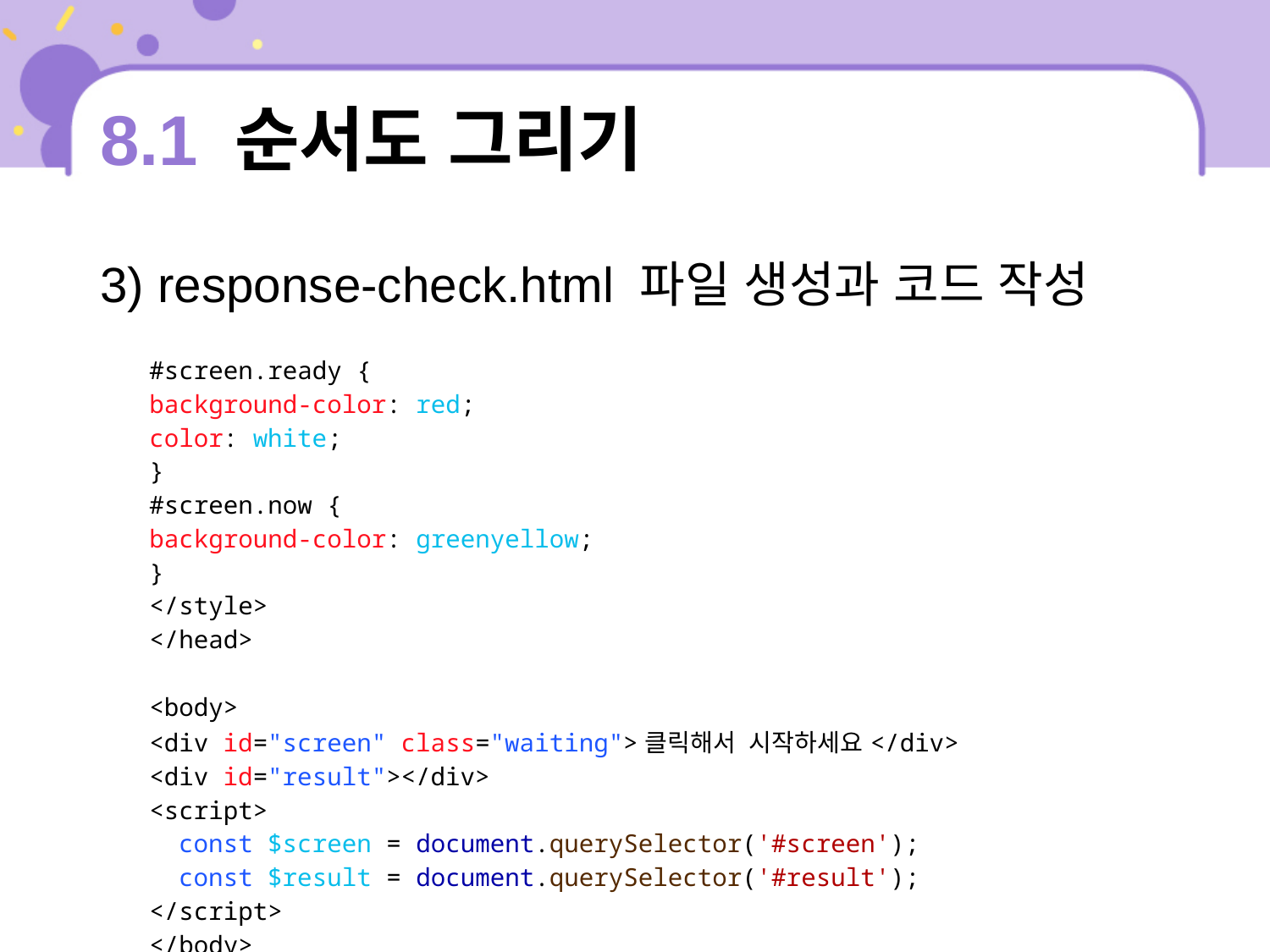

# 8.1 순서도 그리기
3) response-check.html 파일 생성과 코드 작성

| #screen.ready { background-color: red; color: white; } #screen.now { background-color: greenyellow; } </style> </head> <body> <div id="screen" class="waiting">클릭해서 시작하세요</div> <div id="result"></div> <script> const $screen = document.querySelector('#screen'); const $result = document.querySelector('#result'); </script> </body> </html> |
| --- |